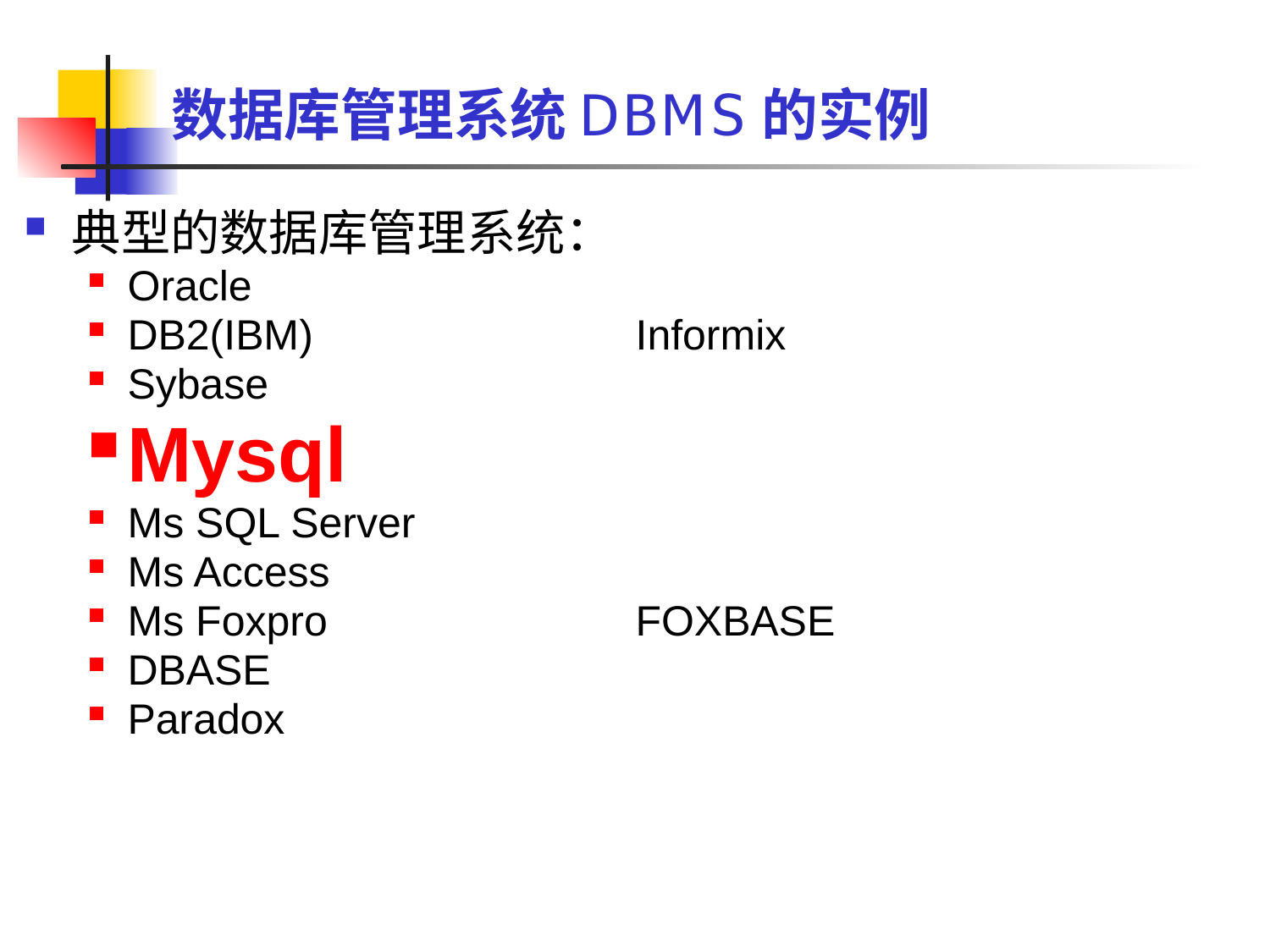

# 数据库管理系统DBMS的实例
典型的数据库管理系统：
Oracle
DB2(IBM)　			Informix
Sybase
Mysql
Ms SQL Server
Ms Access
Ms Foxpro　			FOXBASE
DBASE
Paradox